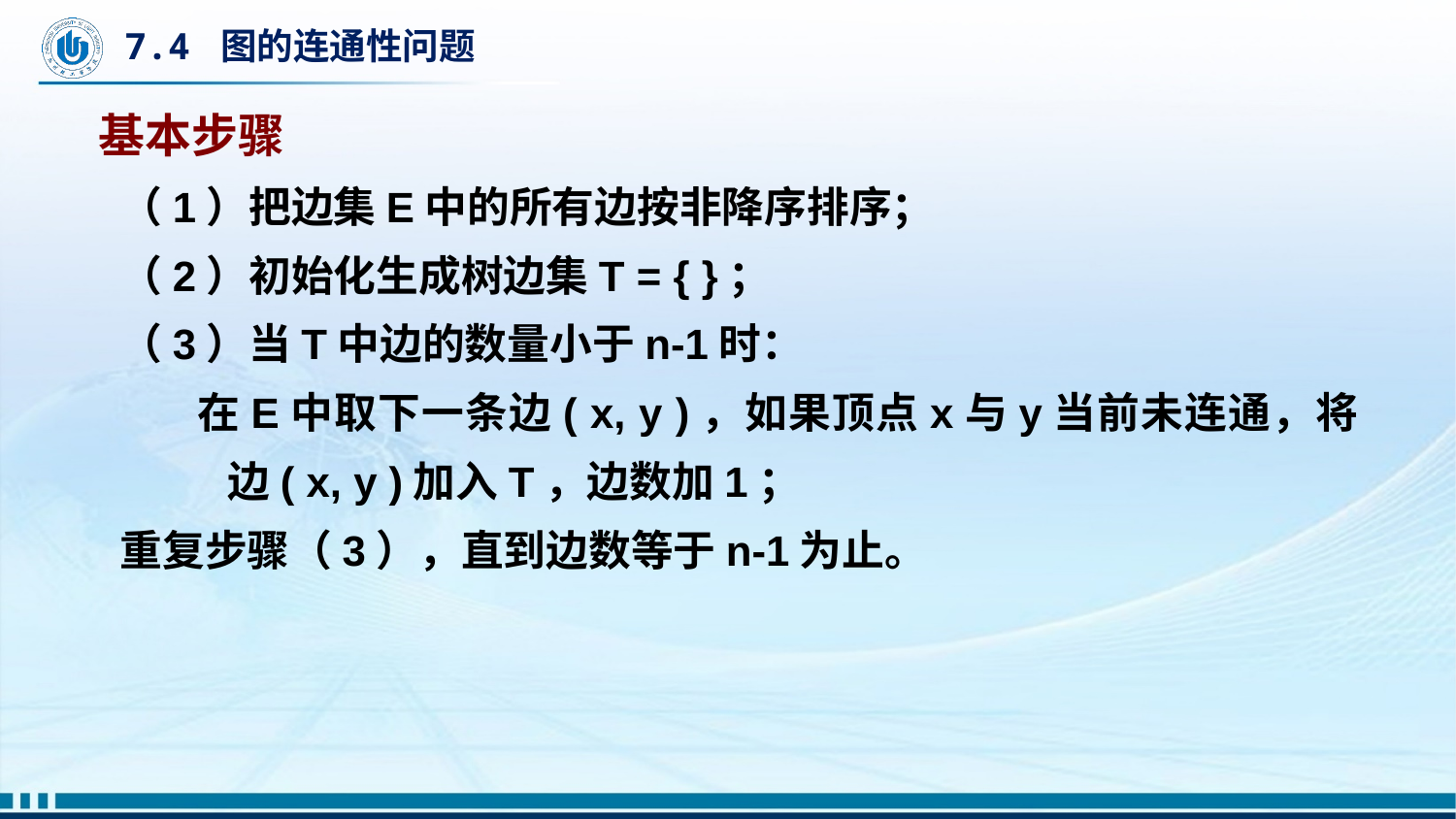

# 7.4 图的连通性问题
基本步骤
（1）把边集E中的所有边按非降序排序；
（2）初始化生成树边集T = { }；
（3）当T中边的数量小于n-1时：
      在E中取下一条边( x, y )，如果顶点x与y当前未连通，将边( x, y )加入T，边数加1；
重复步骤（3），直到边数等于n-1为止。